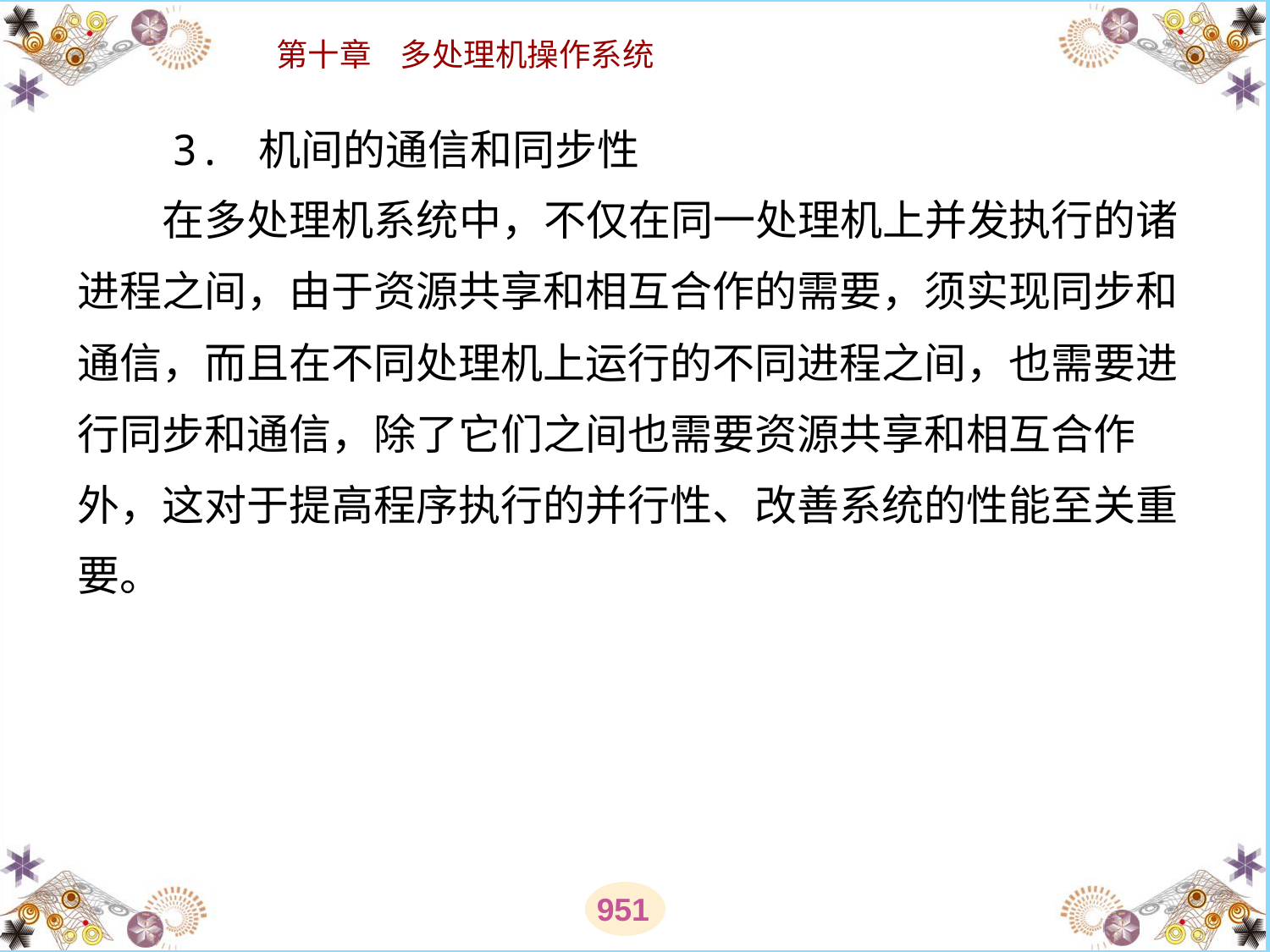

# 3. 机间的通信和同步性 　　在多处理机系统中，不仅在同一处理机上并发执行的诸进程之间，由于资源共享和相互合作的需要，须实现同步和通信，而且在不同处理机上运行的不同进程之间，也需要进行同步和通信，除了它们之间也需要资源共享和相互合作外，这对于提高程序执行的并行性、改善系统的性能至关重要。